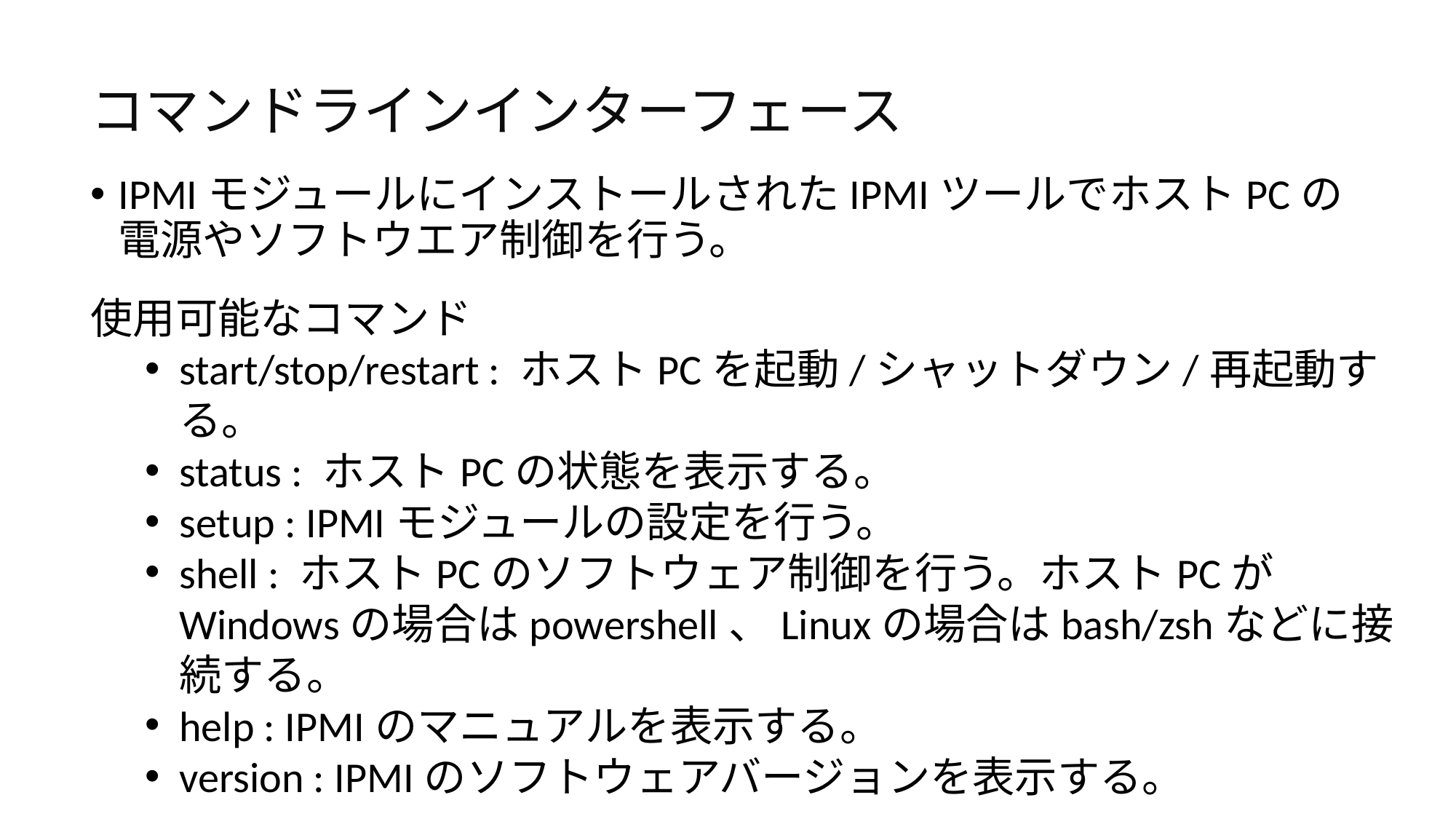

# コマンドラインインターフェース
IPMIモジュールにインストールされたIPMIツールでホストPCの電源やソフトウエア制御を行う。
使用可能なコマンド
start/stop/restart : ホストPCを起動/シャットダウン/再起動する。
status : ホストPCの状態を表示する。
setup : IPMIモジュールの設定を行う。
shell : ホストPCのソフトウェア制御を行う。ホストPCがWindowsの場合はpowershell、Linuxの場合はbash/zshなどに接続する。
help : IPMIのマニュアルを表示する。
version : IPMIのソフトウェアバージョンを表示する。